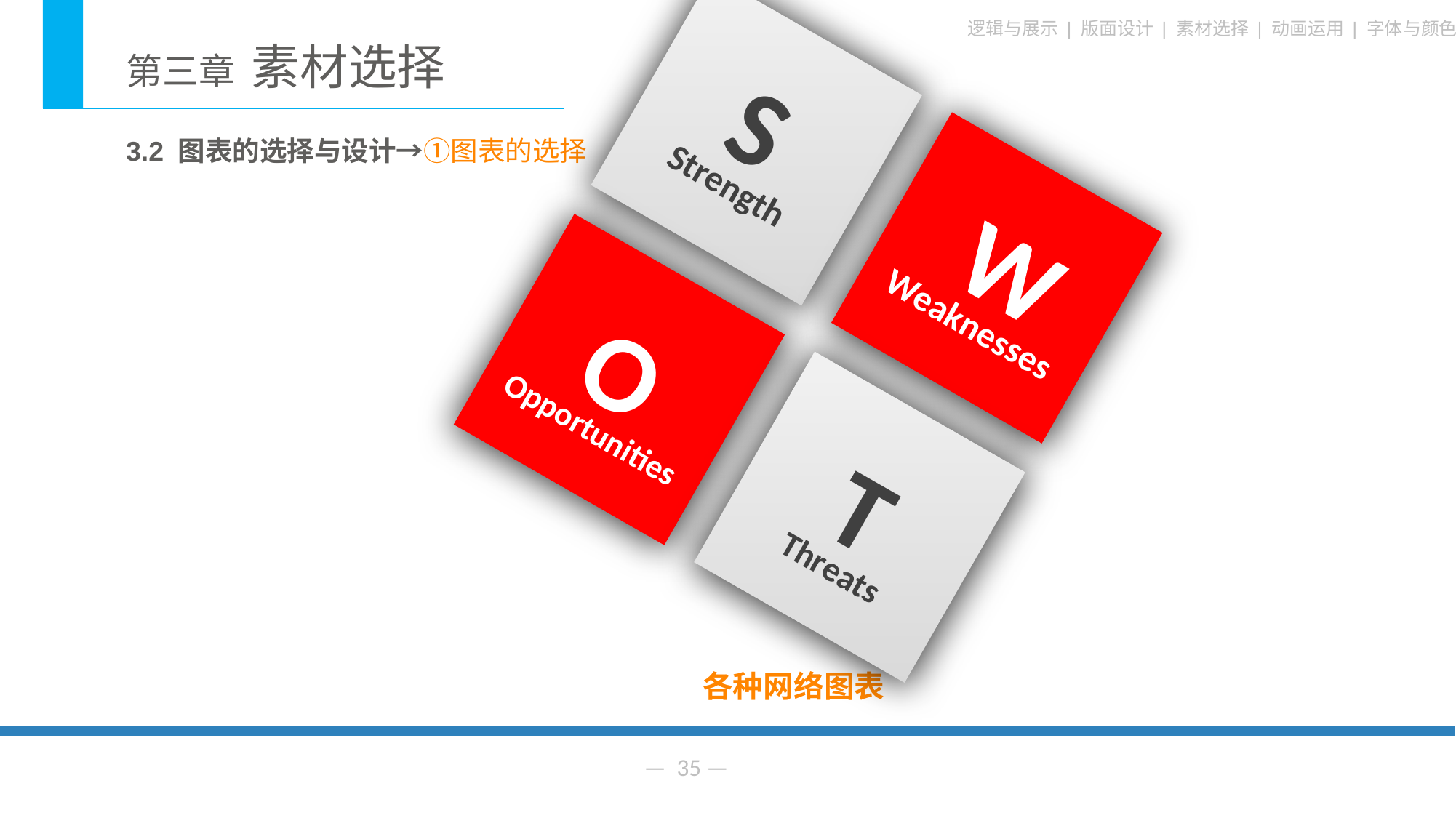

S
Strength
W
Weaknesses

O
Opportunities
T
Threats
3.2 图表的选择与设计→①图表的选择
各种网络图表